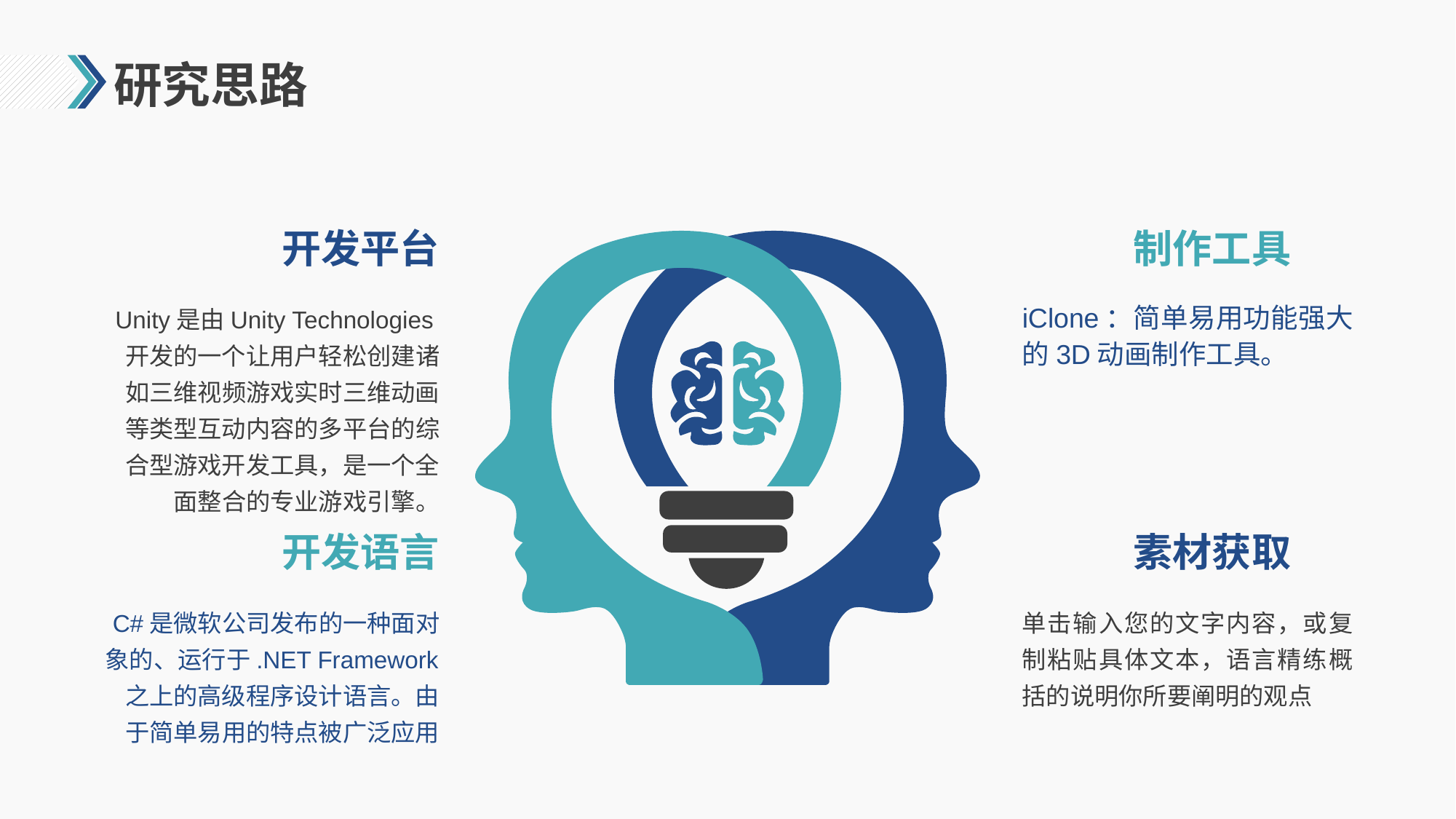

# 研究思路
开发平台
制作工具

Unity是由Unity Technologies开发的一个让用户轻松创建诸如三维视频游戏实时三维动画等类型互动内容的多平台的综合型游戏开发工具，是一个全面整合的专业游戏引擎。
iClone：简单易用功能强大的3D动画制作工具。

开发语言
素材获取
C#是微软公司发布的一种面对象的、运行于.NET Framework之上的高级程序设计语言。由于简单易用的特点被广泛应用
单击输入您的文字内容，或复制粘贴具体文本，语言精练概括的说明你所要阐明的观点